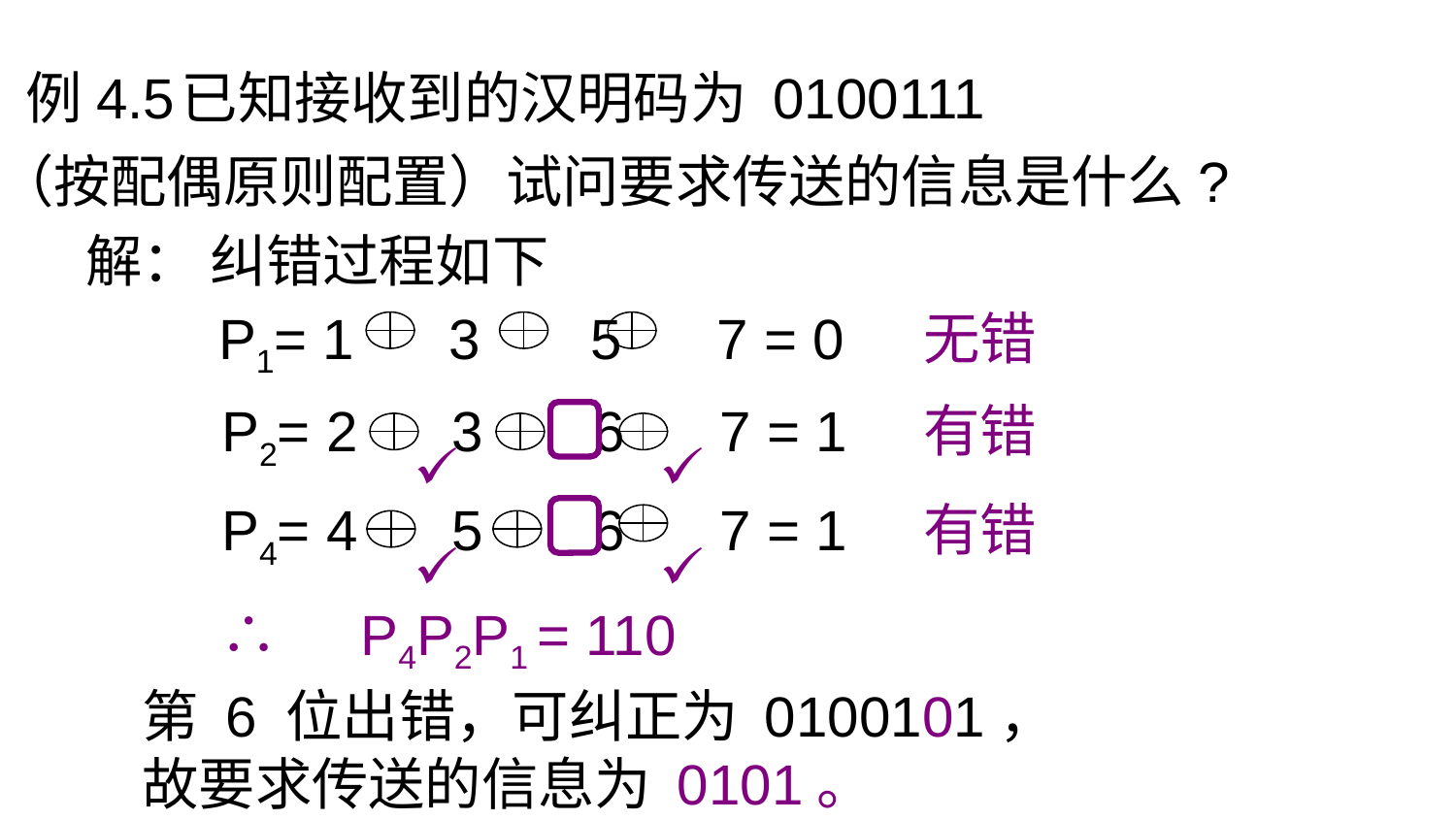

已知接收到的汉明码为 0100111
（按配偶原则配置）试问要求传送的信息是什么?
例4.5
解：
纠错过程如下
P1= 1      3       5      7 = 0

无错
P2= 2      3       6      7 = 1

有错

P4= 4      5       6      7 = 1

有错

∴　P4P2P1 = 110
第 6 位出错，可纠正为 0100101，
故要求传送的信息为 0101。